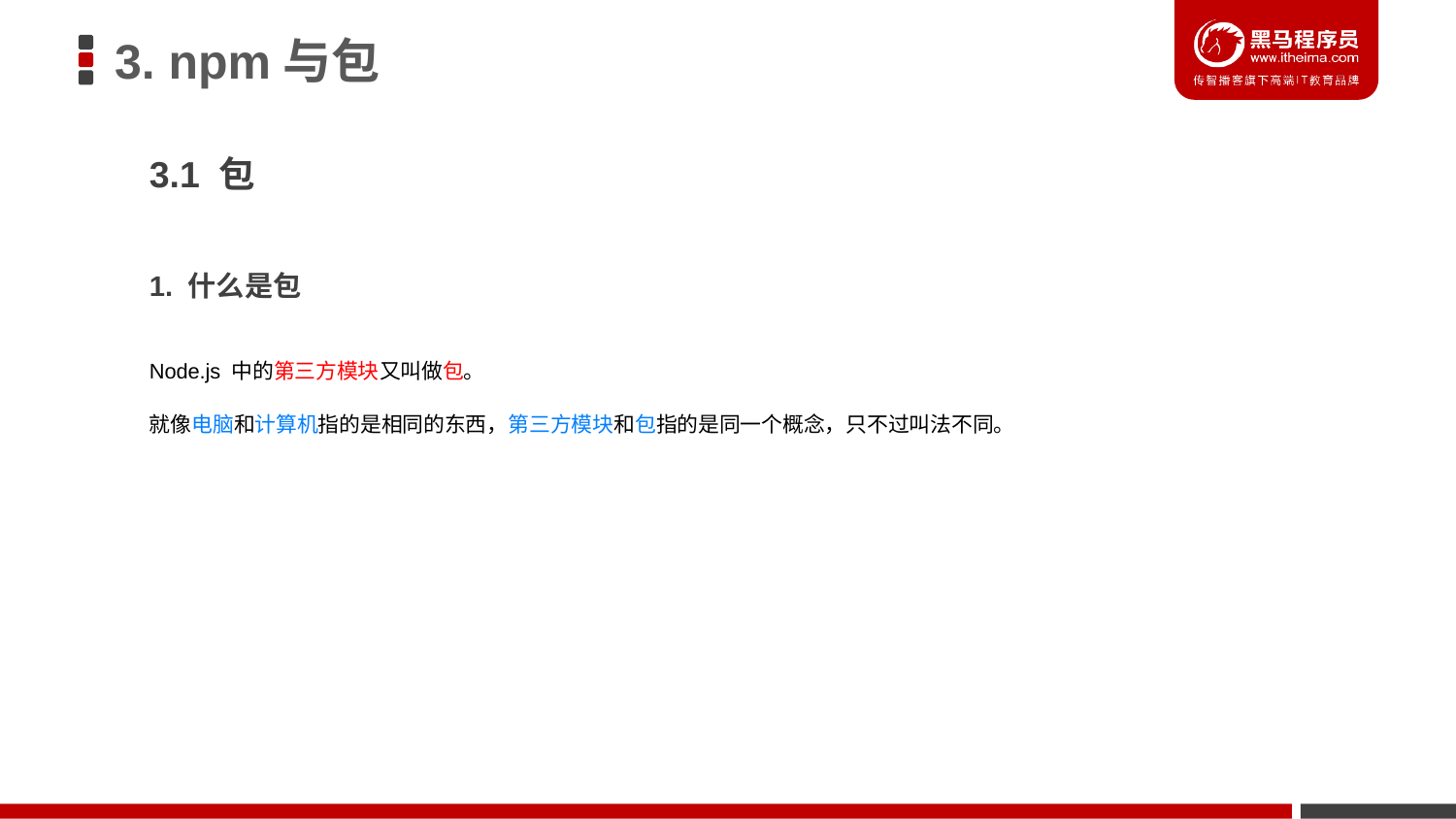

# 3. npm与包
3.1 包
1. 什么是包
Node.js 中的第三方模块又叫做包。
就像电脑和计算机指的是相同的东西，第三方模块和包指的是同一个概念，只不过叫法不同。